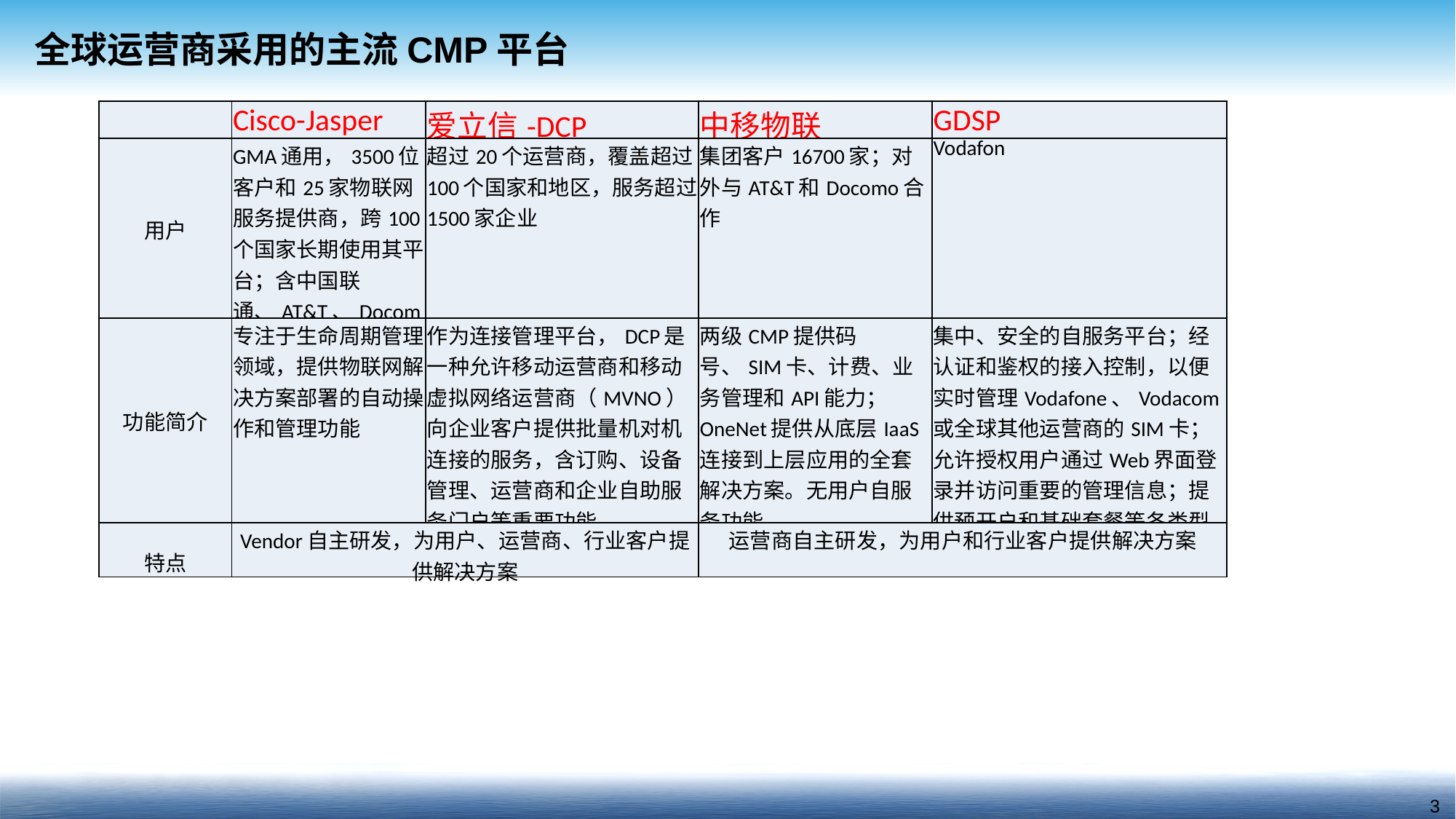

全球运营商采用的主流CMP平台
|  | Cisco-Jasper | 爱立信-DCP | 中移物联 | GDSP |
| --- | --- | --- | --- | --- |
| 用户 | GMA通用，3500位客户和25家物联网服务提供商，跨100个国家长期使用其平台；含中国联通、AT&T、Docomo、Softbank | 超过20个运营商，覆盖超过100个国家和地区，服务超过1500家企业 | 集团客户16700家；对外与AT&T和Docomo合作 | Vodafon |
| 功能简介 | 专注于生命周期管理领域，提供物联网解决方案部署的自动操作和管理功能 | 作为连接管理平台，DCP是一种允许移动运营商和移动虚拟网络运营商（MVNO）向企业客户提供批量机对机连接的服务，含订购、设备管理、运营商和企业自助服务门户等重要功能 | 两级CMP提供码号、SIM卡、计费、业务管理和API能力；OneNet提供从底层IaaS连接到上层应用的全套解决方案。无用户自服务功能 | 集中、安全的自服务平台；经认证和鉴权的接入控制，以便实时管理Vodafone、Vodacom或全球其他运营商的SIM卡； 允许授权用户通过Web界面登录并访问重要的管理信息；提供预开户和基础套餐等各类型SIM卡，并提供统一账单结算 |
| 特点 | Vendor自主研发，为用户、运营商、行业客户提供解决方案 |  | 运营商自主研发，为用户和行业客户提供解决方案 |  |